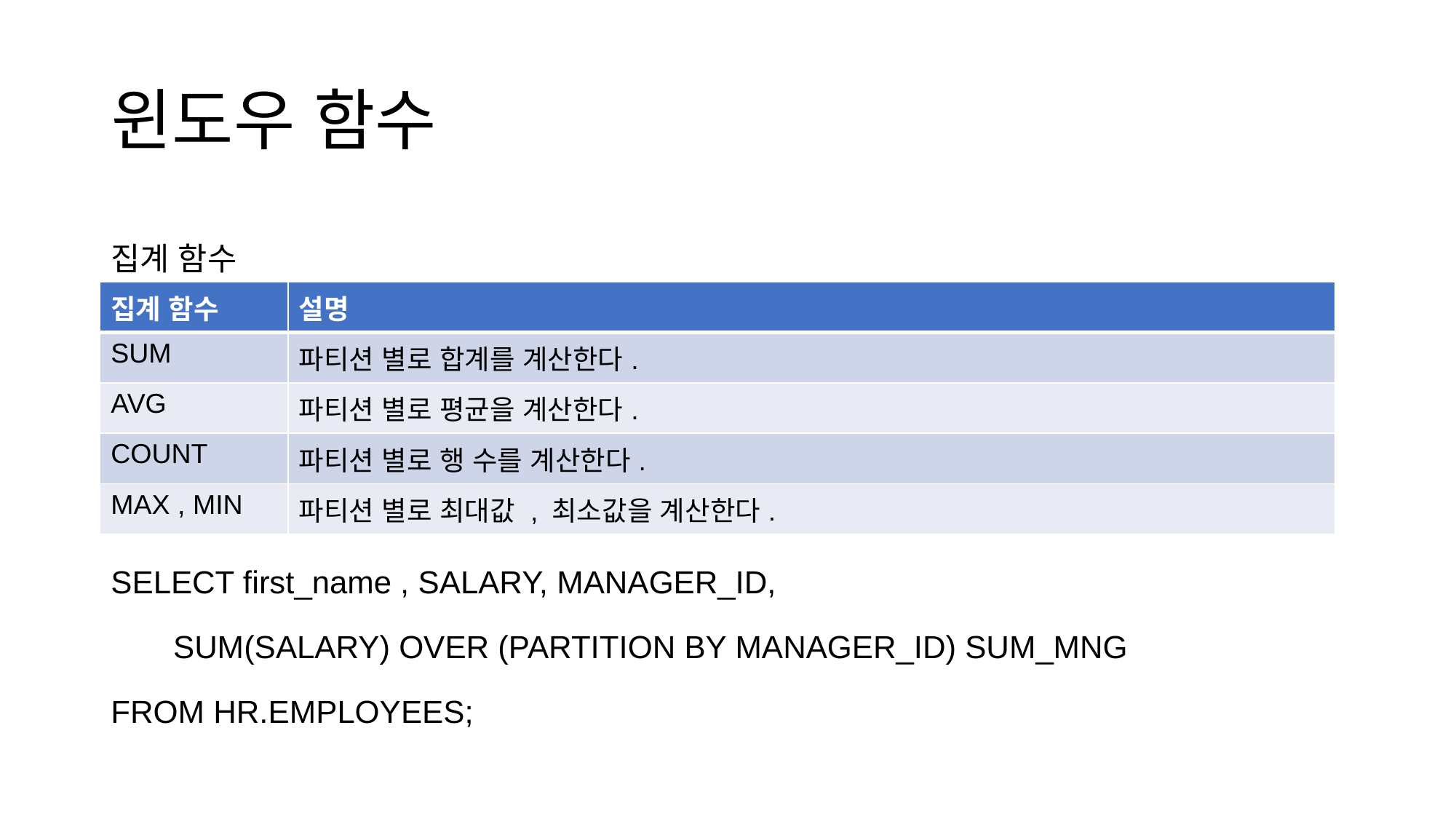

# 윈도우 함수
집계 함수

SELECT first_name , SALARY, MANAGER_ID,
       SUM(SALARY) OVER (PARTITION BY MANAGER_ID) SUM_MNG
FROM HR.EMPLOYEES;
| 집계 함수 | 설명 |
| --- | --- |
| SUM | 파티션 별로 합계를 계산한다. |
| AVG | 파티션 별로 평균을 계산한다. |
| COUNT | 파티션 별로 행 수를 계산한다. |
| MAX , MIN | 파티션 별로 최대값 , 최소값을 계산한다. |